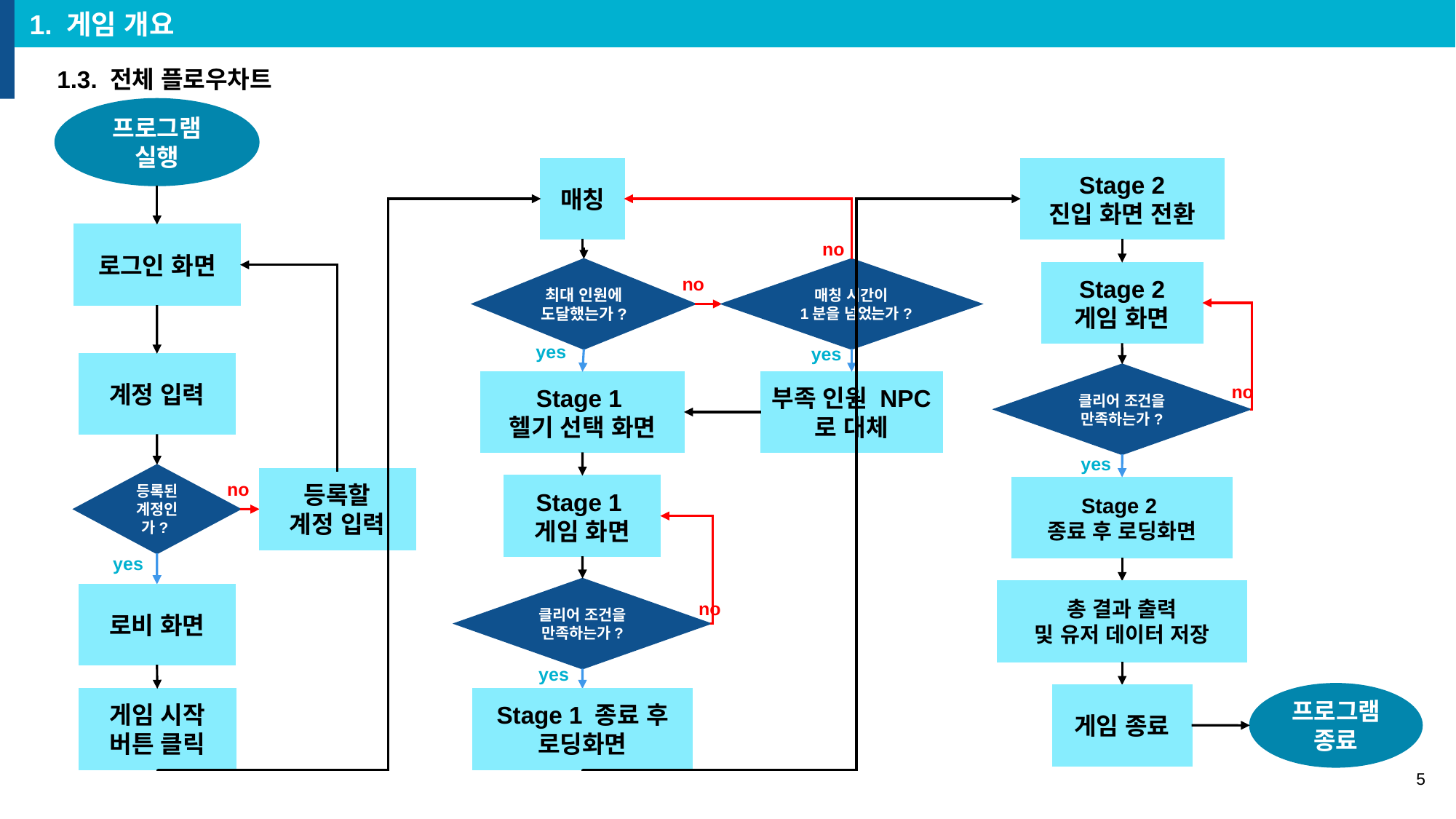

1. 게임 개요
1.3. 전체 플로우차트
프로그램 실행
Stage 2
진입 화면 전환
매칭
로그인 화면
no
매칭 시간이
1분을 넘었는가?
최대 인원에 도달했는가?
Stage 2
게임 화면
no
yes
yes
계정 입력
클리어 조건을 만족하는가?
부족 인원 NPC로 대체
Stage 1
헬기 선택 화면
no
yes
등록된 계정인가?
등록할
계정 입력
no
Stage 1
게임 화면
Stage 2
종료 후 로딩화면
yes
클리어 조건을 만족하는가?
총 결과 출력
및 유저 데이터 저장
로비 화면
no
yes
프로그램 종료
게임 종료
Stage 1 종료 후 로딩화면
게임 시작
버튼 클릭
5